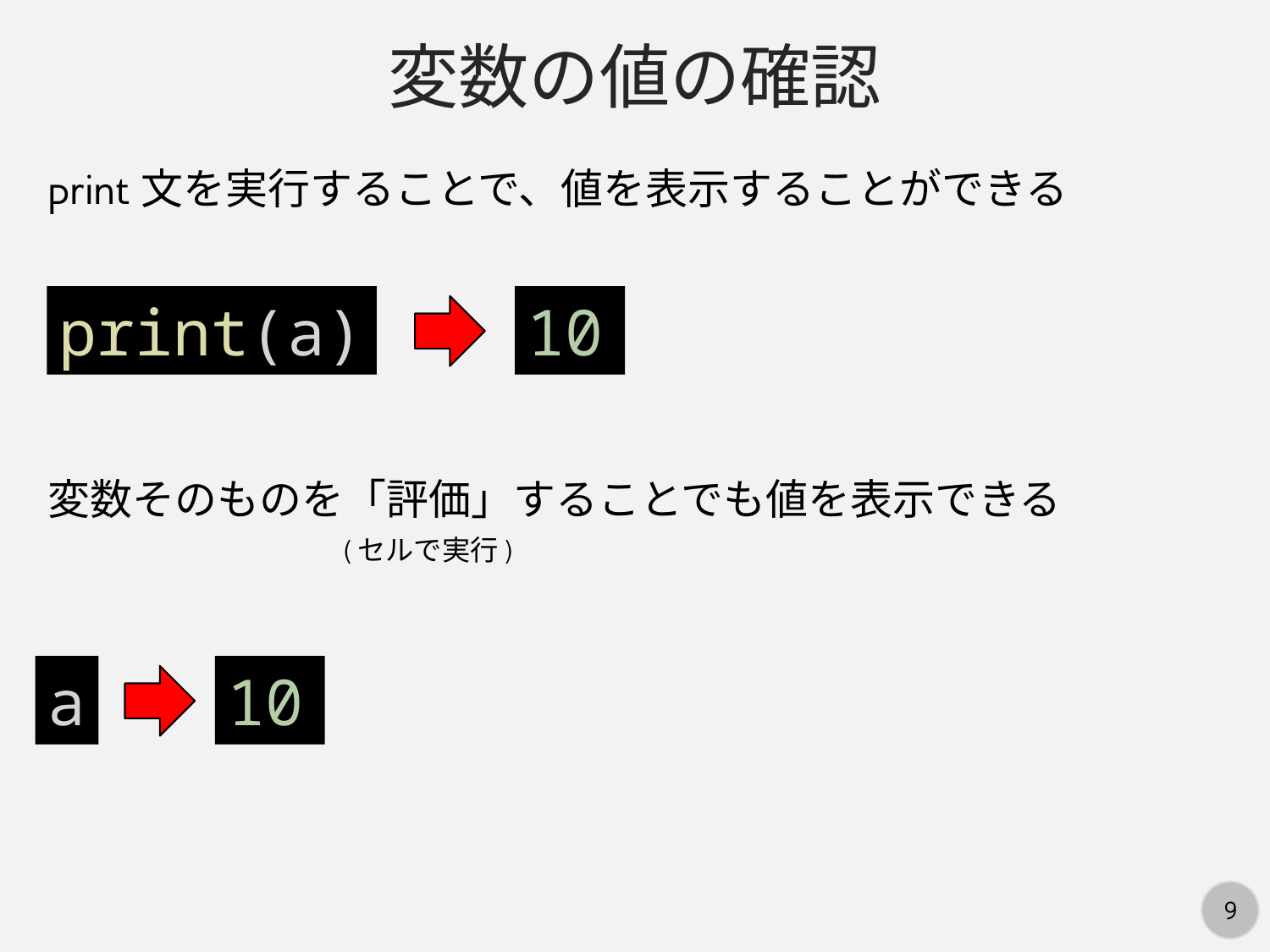

変数の値の確認
print文を実行することで、値を表示することができる
print(a)
10

変数そのものを「評価」することでも値を表示できる
(セルで実行)
a
10